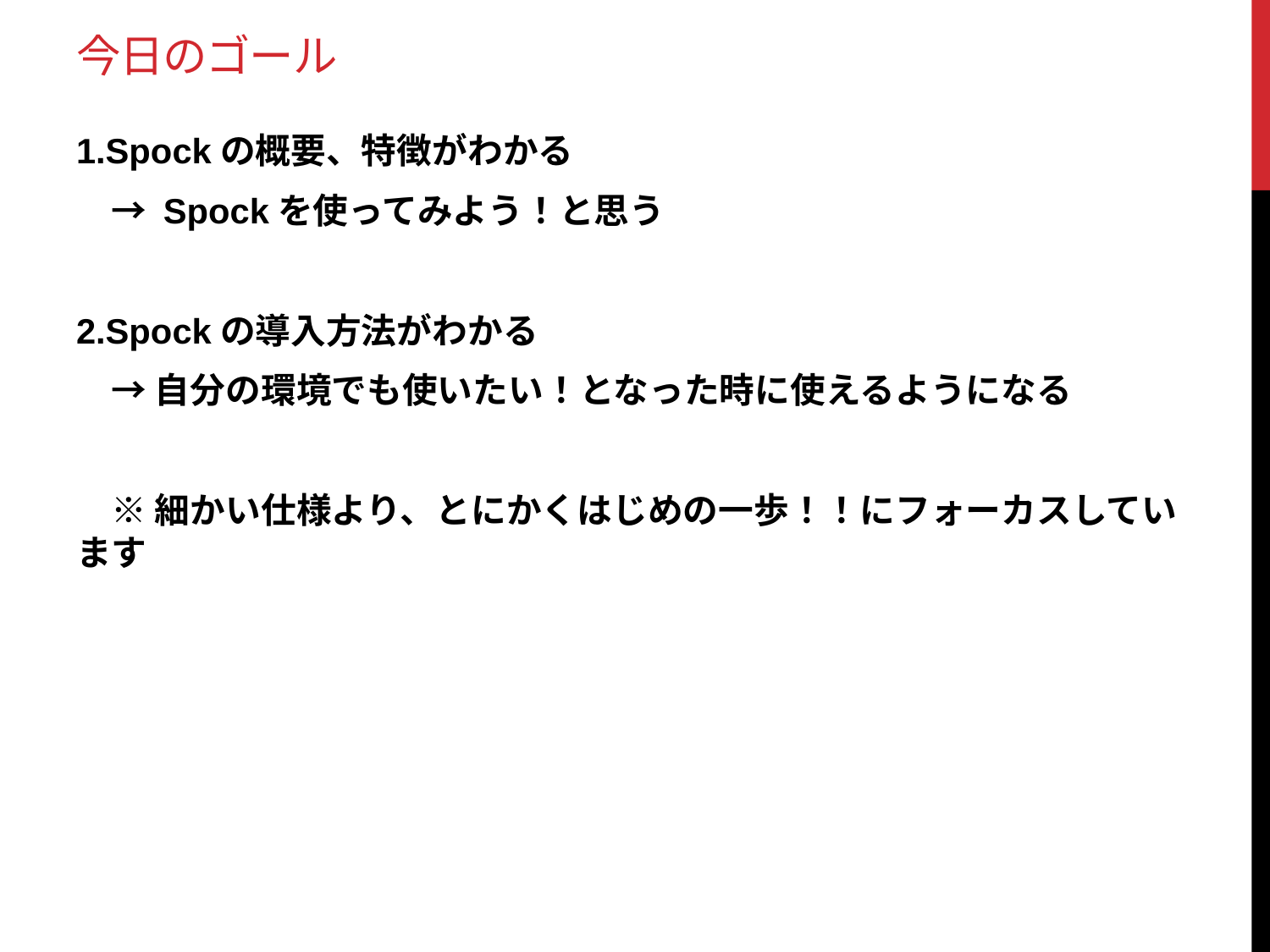

# 今日のゴール
1.Spockの概要、特徴がわかる
　→ Spockを使ってみよう！と思う

2.Spockの導入方法がわかる
　→ 自分の環境でも使いたい！となった時に使えるようになる

　※ 細かい仕様より、とにかくはじめの一歩！！にフォーカスしています